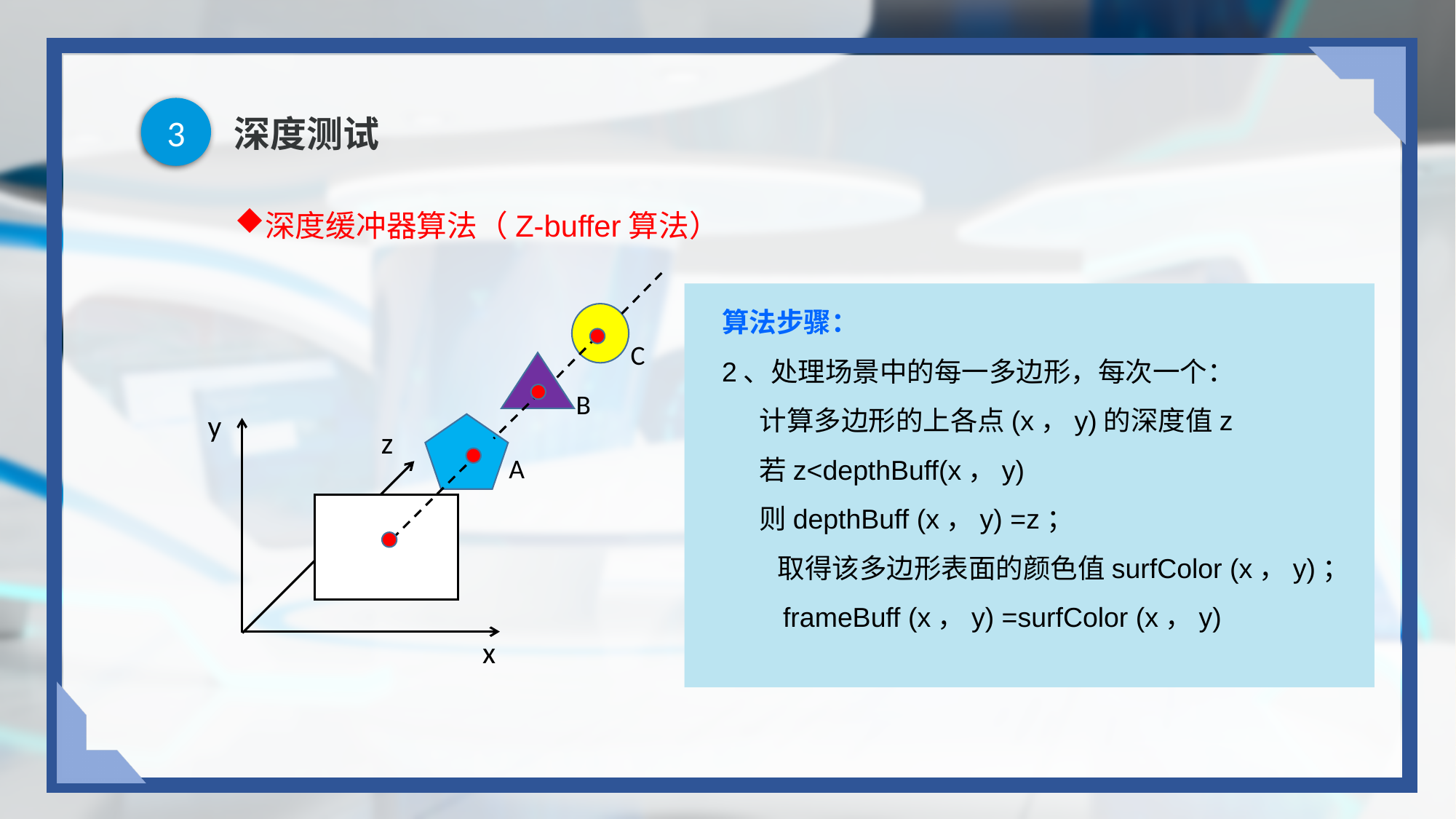

3
# 深度测试
深度缓冲器算法（Z-buffer算法）
算法步骤：
2、处理场景中的每一多边形，每次一个：
     计算多边形的上各点(x，y)的深度值z
     若z<depthBuff(x，y)
     则depthBuff (x，y) =z；
        取得该多边形表面的颜色值surfColor (x，y)；
        frameBuff (x，y) =surfColor (x，y)

C

B

y

z
A

x